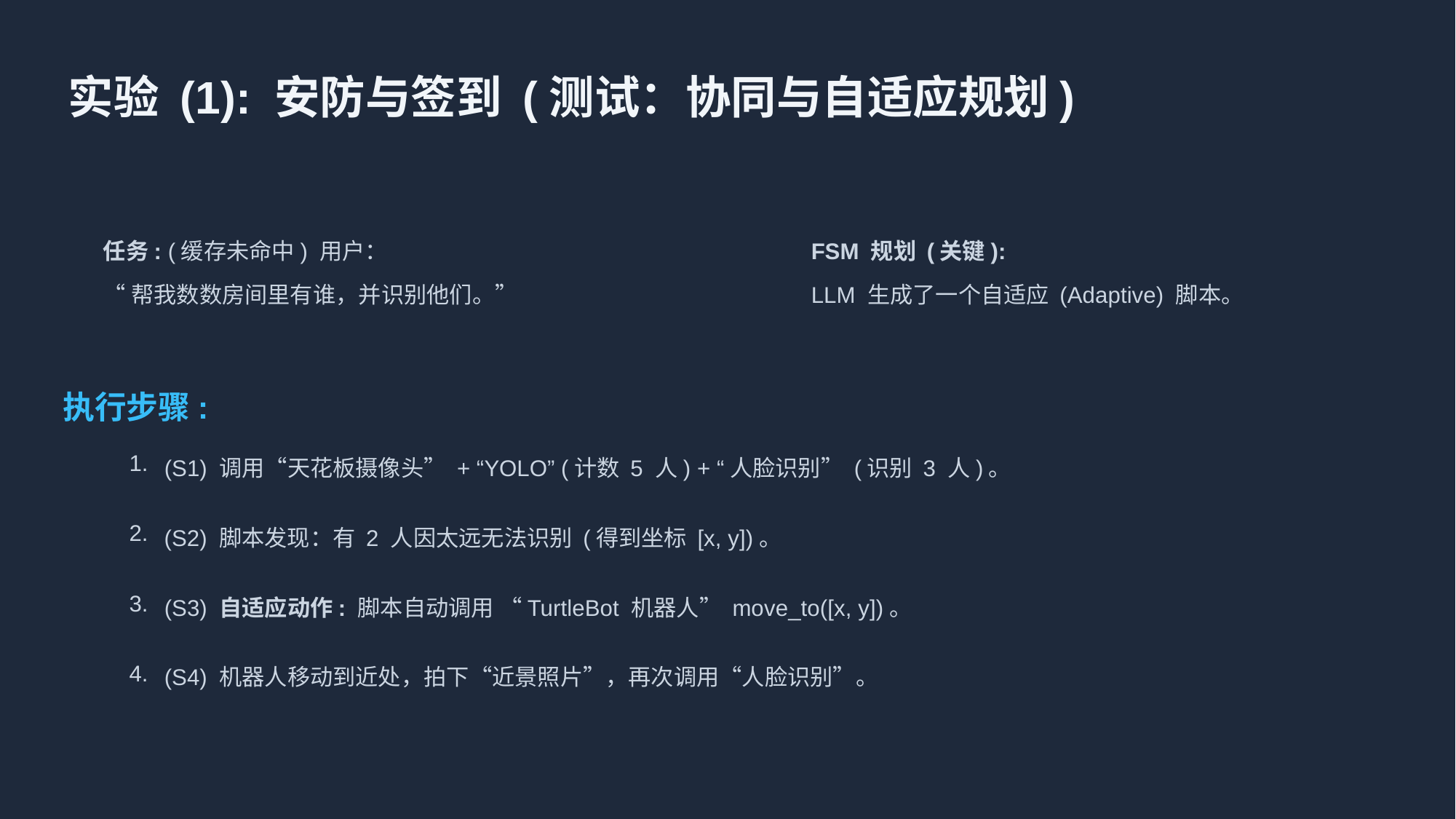

实验 (1): 安防与签到 (测试：协同与自适应规划)
任务: (缓存未命中) 用户：
“帮我数数房间里有谁，并识别他们。”
FSM 规划 (关键):
LLM 生成了一个自适应 (Adaptive) 脚本。
执行步骤:
(S1) 调用“天花板摄像头” + “YOLO” (计数 5 人) + “人脸识别” (识别 3 人)。
1.
(S2) 脚本发现：有 2 人因太远无法识别 (得到坐标 [x, y])。
2.
(S3) 自适应动作: 脚本自动调用 “TurtleBot 机器人” move_to([x, y])。
3.
(S4) 机器人移动到近处，拍下“近景照片”，再次调用“人脸识别”。
4.